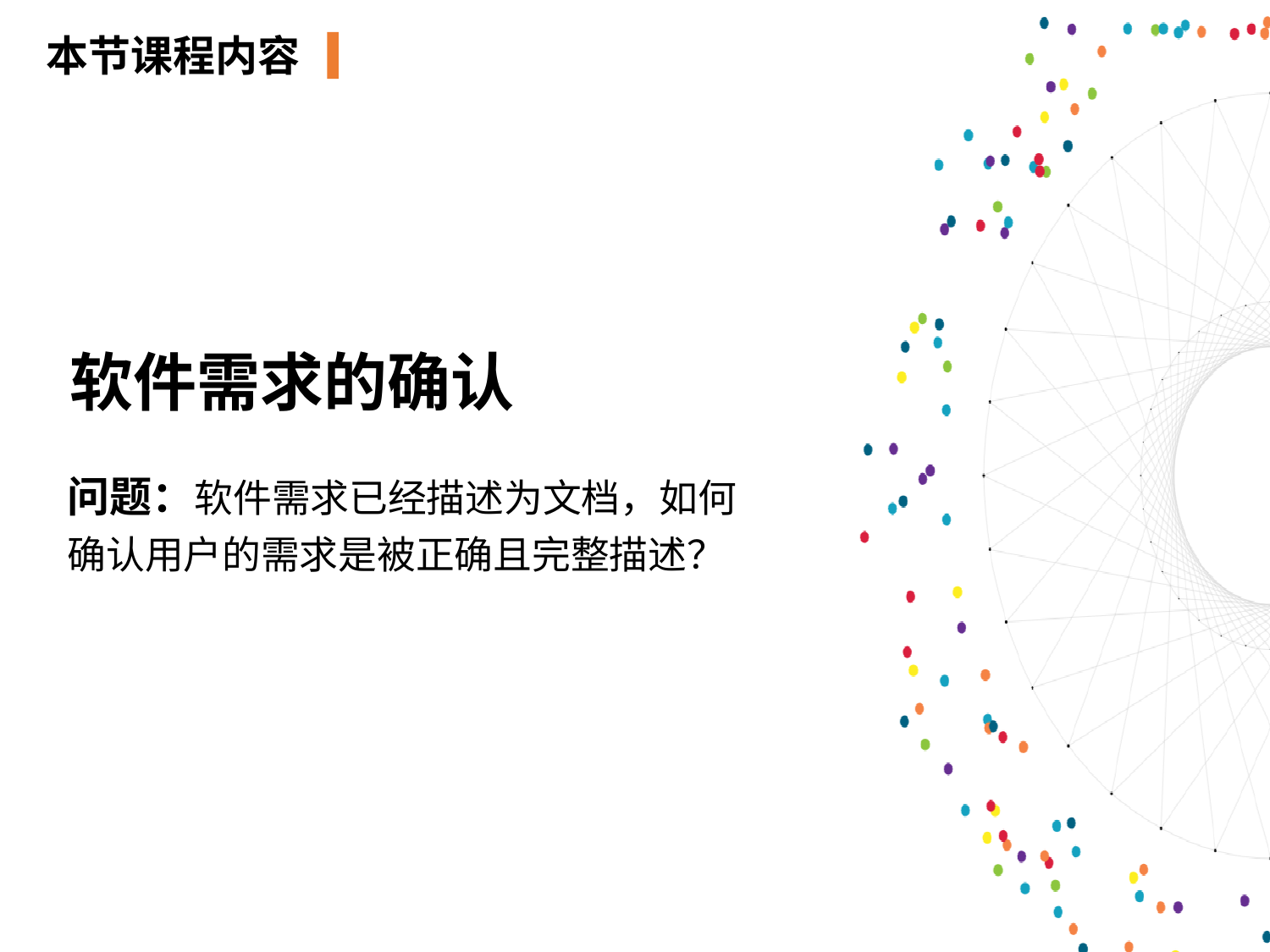

本节课程内容

软件需求的确认
问题：软件需求已经描述为文档，如何确认用户的需求是被正确且完整描述？